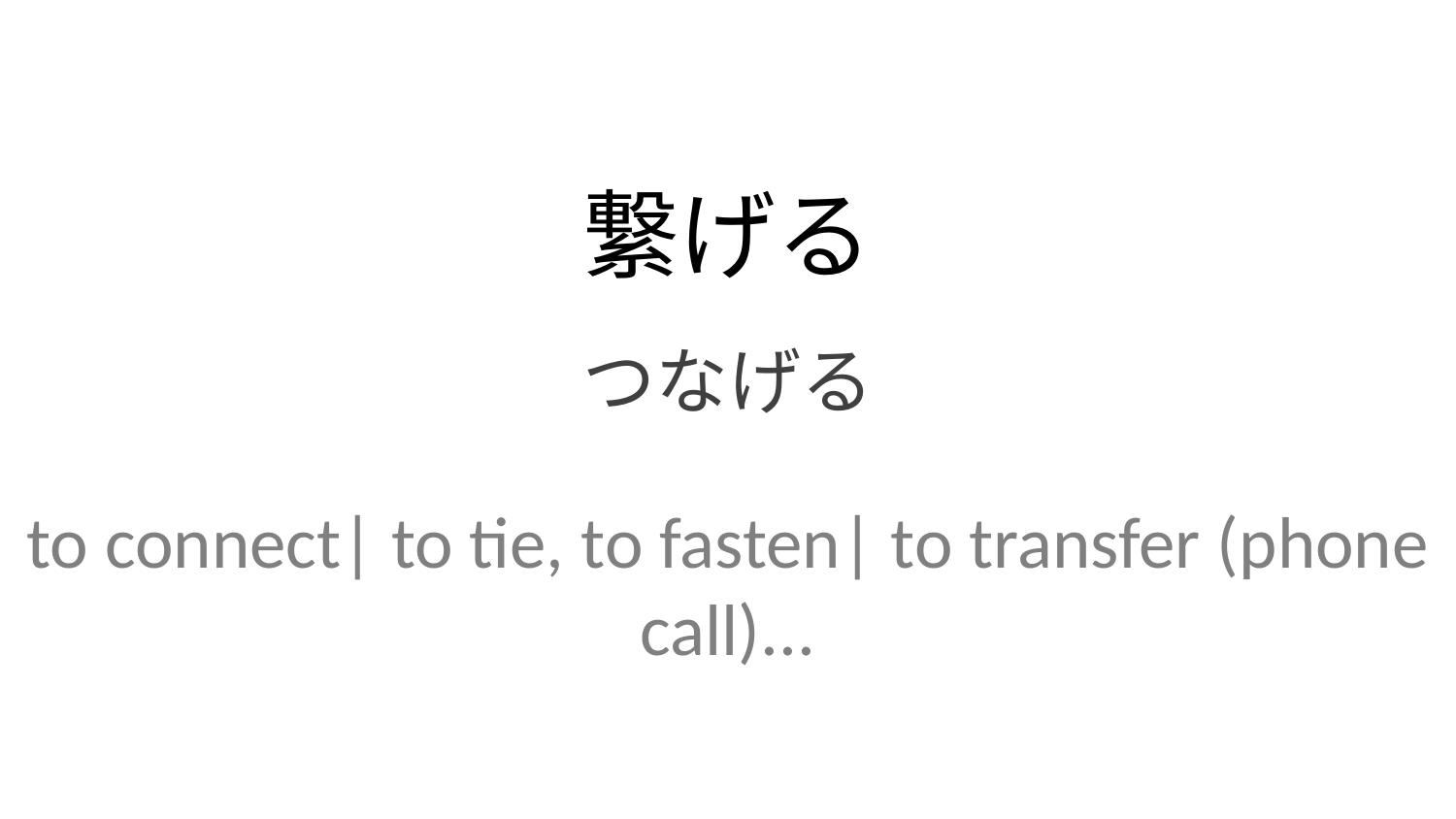

繋げる

つなげる
to connect| to tie, to fasten| to transfer (phone call)...